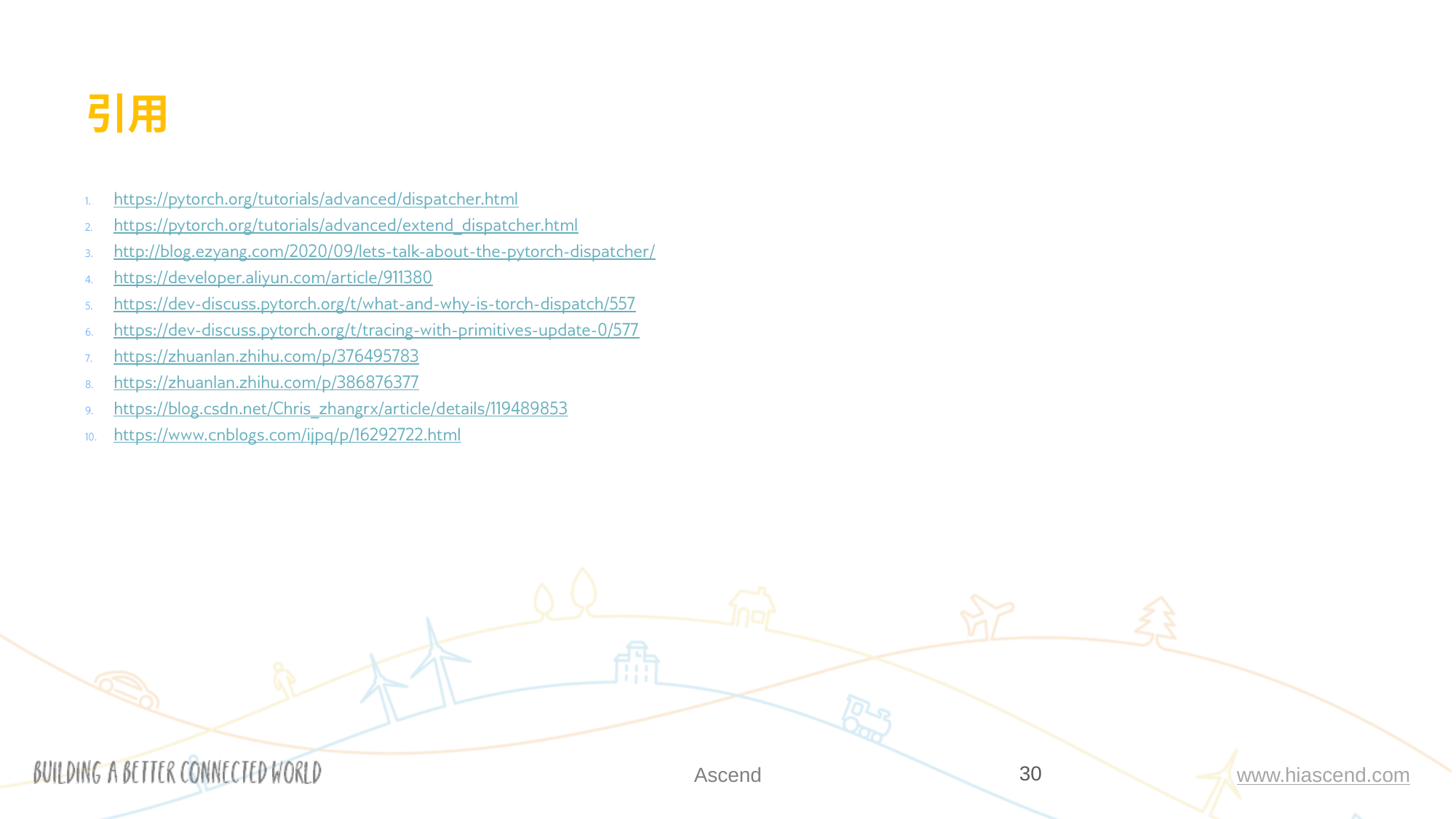

# 引用
https://pytorch.org/tutorials/advanced/dispatcher.html
https://pytorch.org/tutorials/advanced/extend_dispatcher.html
http://blog.ezyang.com/2020/09/lets-talk-about-the-pytorch-dispatcher/
https://developer.aliyun.com/article/911380
https://dev-discuss.pytorch.org/t/what-and-why-is-torch-dispatch/557
https://dev-discuss.pytorch.org/t/tracing-with-primitives-update-0/577
https://zhuanlan.zhihu.com/p/376495783
https://zhuanlan.zhihu.com/p/386876377
https://blog.csdn.net/Chris_zhangrx/article/details/119489853
https://www.cnblogs.com/ijpq/p/16292722.html